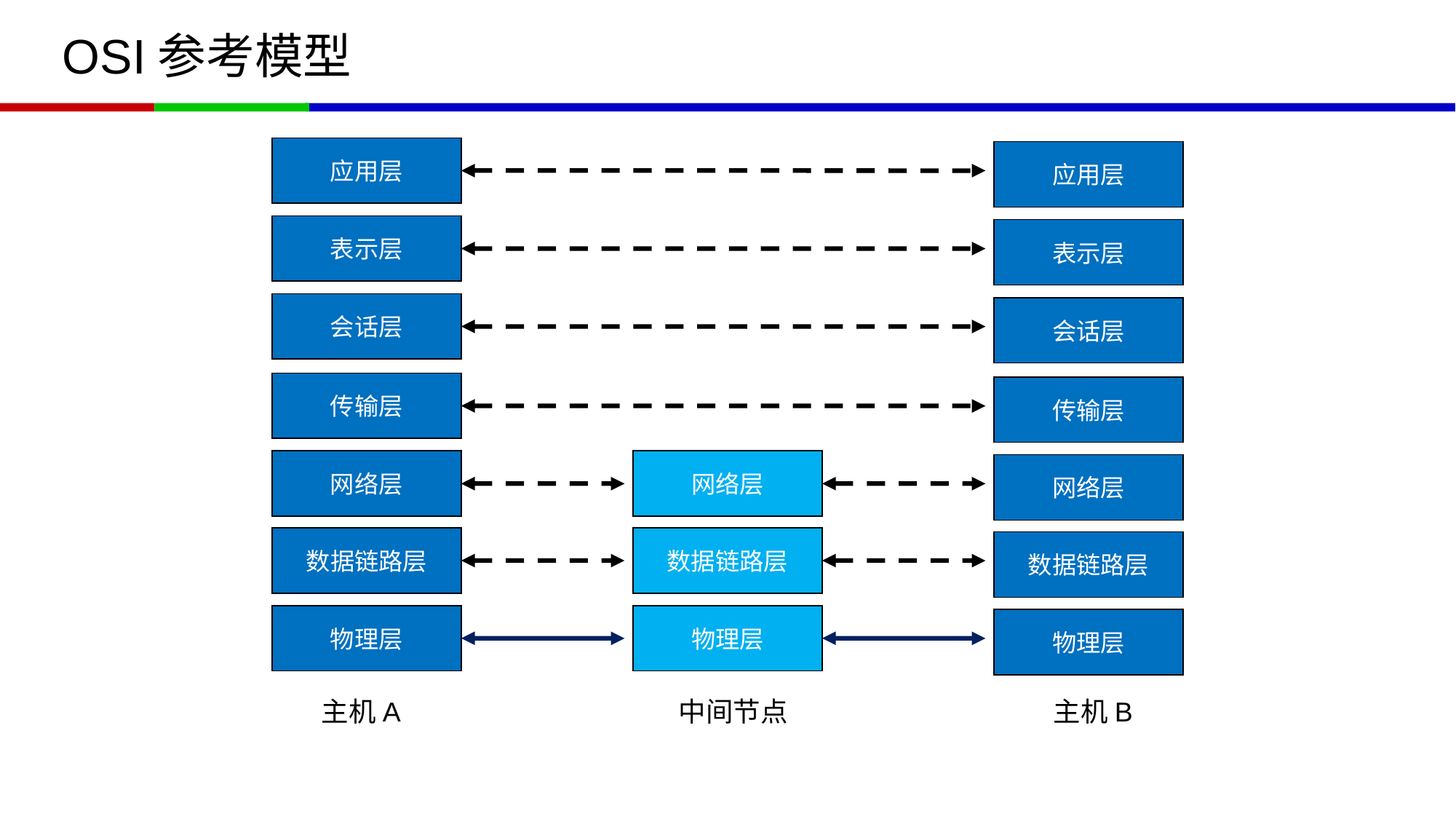

# OSI参考模型
应用层
应用层

表示层
表示层

会话层
会话层

传输层
传输层

网络层
网络层
网络层

数据链路层
数据链路层
数据链路层

物理层
物理层
物理层

中间节点
主机B
主机A
31